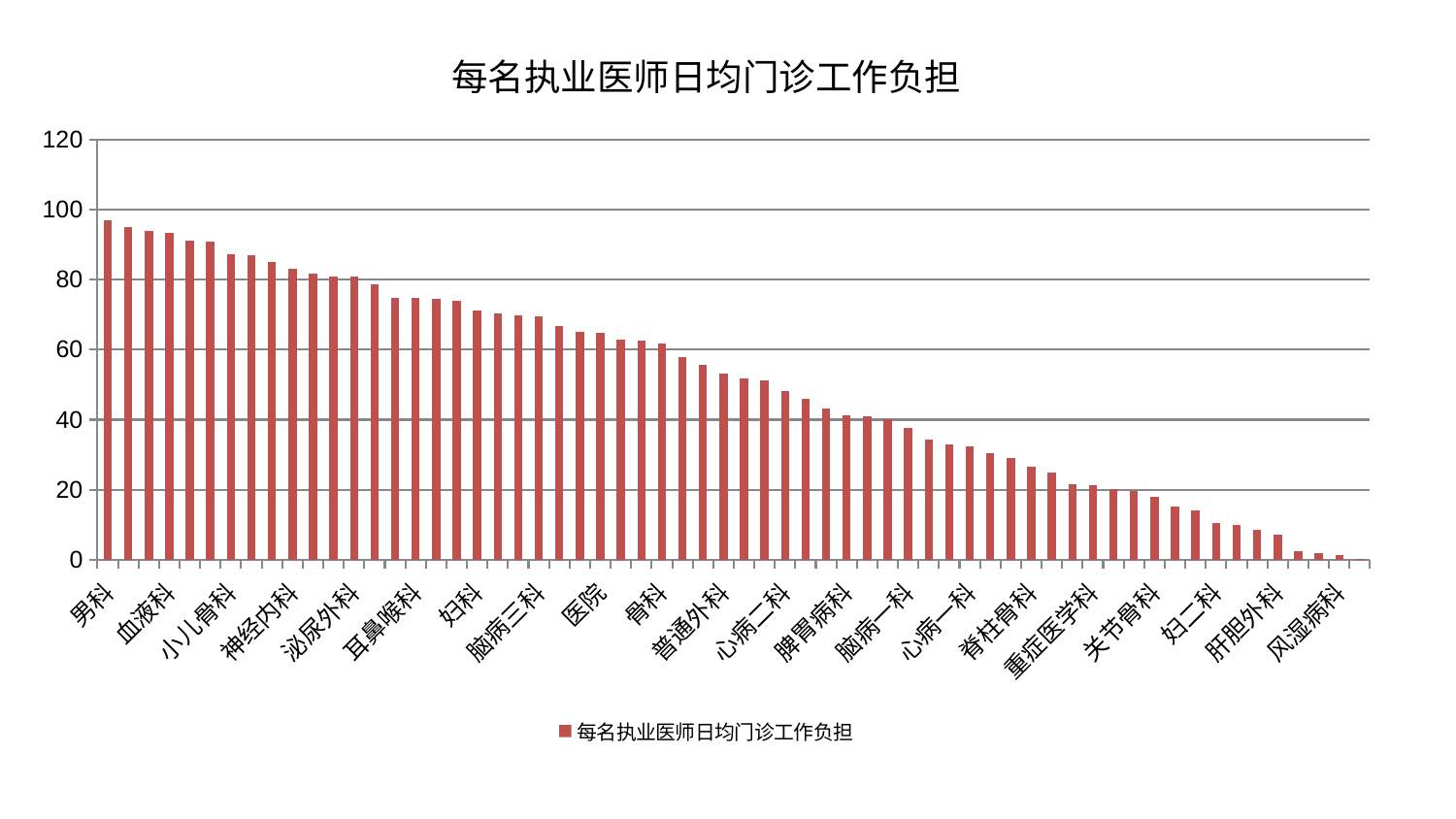

### Chart: 每名执业医师日均门诊工作负担

| Category | 每名执业医师日均门诊工作负担 |
|---|---|
| 男科 | 96.84938131061207 |
| 肝病科 | 95.12289964711313 |
| 产科 | 93.89192080297846 |
| 血液科 | 93.35304913796408 |
| 脑病二科 | 91.19743203845057 |
| 微创骨科 | 90.75143718695018 |
| 小儿骨科 | 87.28205220290921 |
| 创伤骨科 | 86.98379416333385 |
| 心病三科 | 85.18440378925057 |
| 神经内科 | 83.05568696428702 |
| 运动损伤骨科 | 81.80741250556274 |
| 东区重症医学科 | 80.98749695722451 |
| 泌尿外科 | 80.8292769704783 |
| 推拿科 | 78.8005099500848 |
| 周围血管科 | 74.8267487028882 |
| 耳鼻喉科 | 74.69882411653812 |
| 肾病科 | 74.40740074346648 |
| 心血管内科 | 73.93719399986671 |
| 妇科 | 71.0491852283215 |
| 神经外科 | 70.30939304155083 |
| 消化内科 | 69.75477941773234 |
| 脑病三科 | 69.54433565536473 |
| 乳腺甲状腺外科 | 66.88861250554791 |
| 西区重症医学科 | 65.03089668734494 |
| 医院 | 64.71170307325806 |
| 东区肾病科 | 62.99394348396512 |
| 内分泌科 | 62.482739000693584 |
| 骨科 | 61.892951023029205 |
| 肿瘤内科 | 57.93477967908907 |
| 综合内科 | 55.74369427510077 |
| 普通外科 | 53.149419653737716 |
| 中医经典科 | 51.83555825358999 |
| 皮肤科 | 51.267055462876066 |
| 心病二科 | 48.05069279317373 |
| 针灸科 | 45.980210560311804 |
| 康复科 | 43.05799195985438 |
| 脾胃病科 | 41.34279573694357 |
| 显微骨科 | 40.88002626901188 |
| 儿科 | 40.230018680431016 |
| 脑病一科 | 37.67276343907635 |
| 妇科妇二科合并 | 34.33829813752061 |
| 胸外科 | 32.95431065091279 |
| 心病一科 | 32.452431950140046 |
| 身心医学科 | 30.339889757018245 |
| 美容皮肤科 | 29.02516478889712 |
| 脊柱骨科 | 26.594270152533372 |
| 眼科 | 24.796875155362706 |
| 心病四科 | 21.617187526066097 |
| 重症医学科 | 21.330333598098616 |
| 中医外治中心 | 20.31081976513751 |
| 老年医学科 | 19.652936033607695 |
| 关节骨科 | 17.85462925919987 |
| 小儿推拿科 | 15.309588593890155 |
| 治未病中心 | 14.001689230591086 |
| 妇二科 | 10.527289159081343 |
| 肛肠科 | 9.99203647782445 |
| 脾胃科消化科合并 | 8.663979435812163 |
| 肝胆外科 | 7.123429476241694 |
| 口腔科 | 2.4336484024493066 |
| 呼吸内科 | 1.940726545584548 |
| 风湿病科 | 1.2540583834762753 |
| 肾脏内科 | 0.08195370401142821 |
52